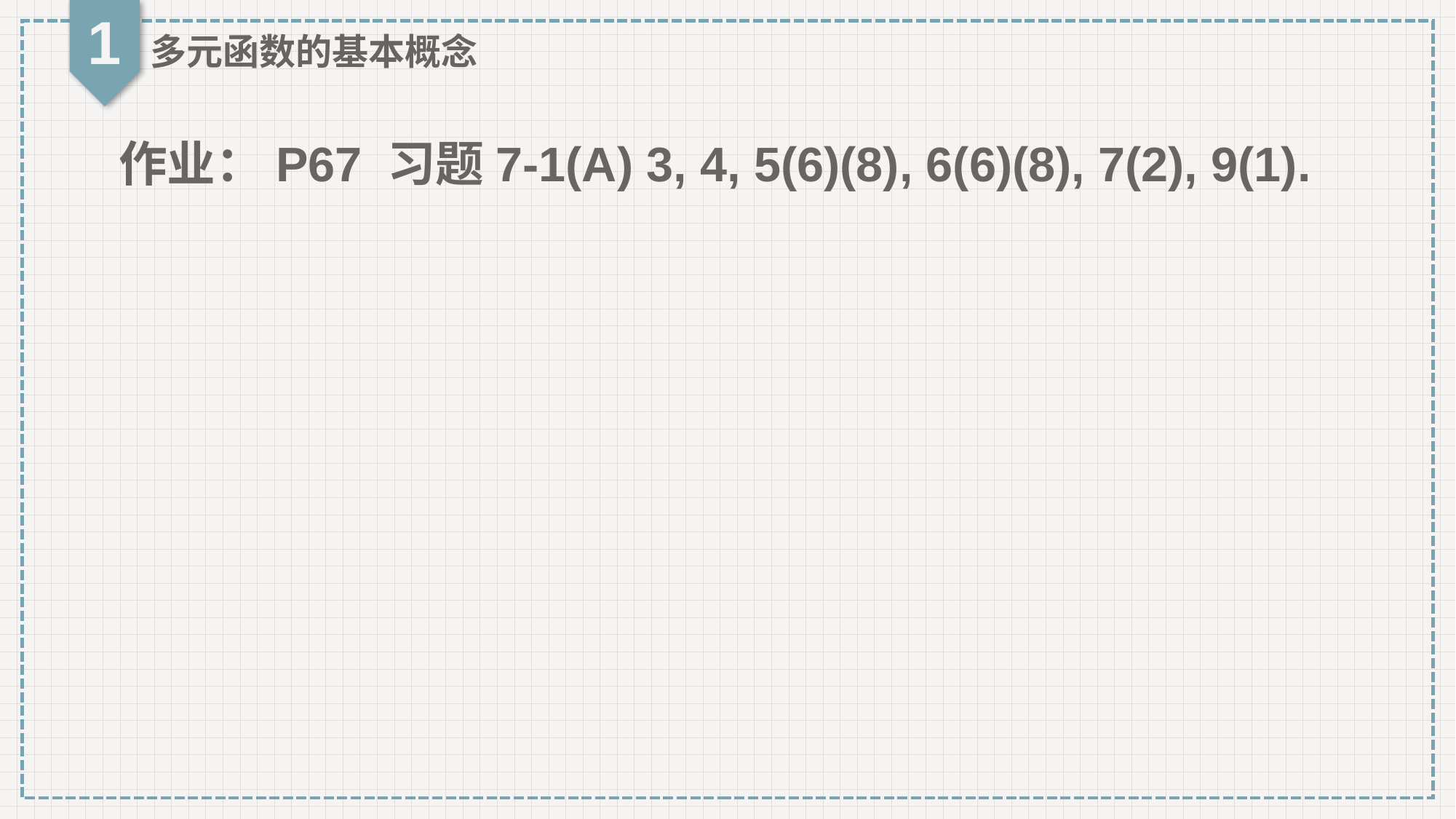

1
多元函数的基本概念
作业：P67 习题7-1(A) 3, 4, 5(6)(8), 6(6)(8), 7(2), 9(1).